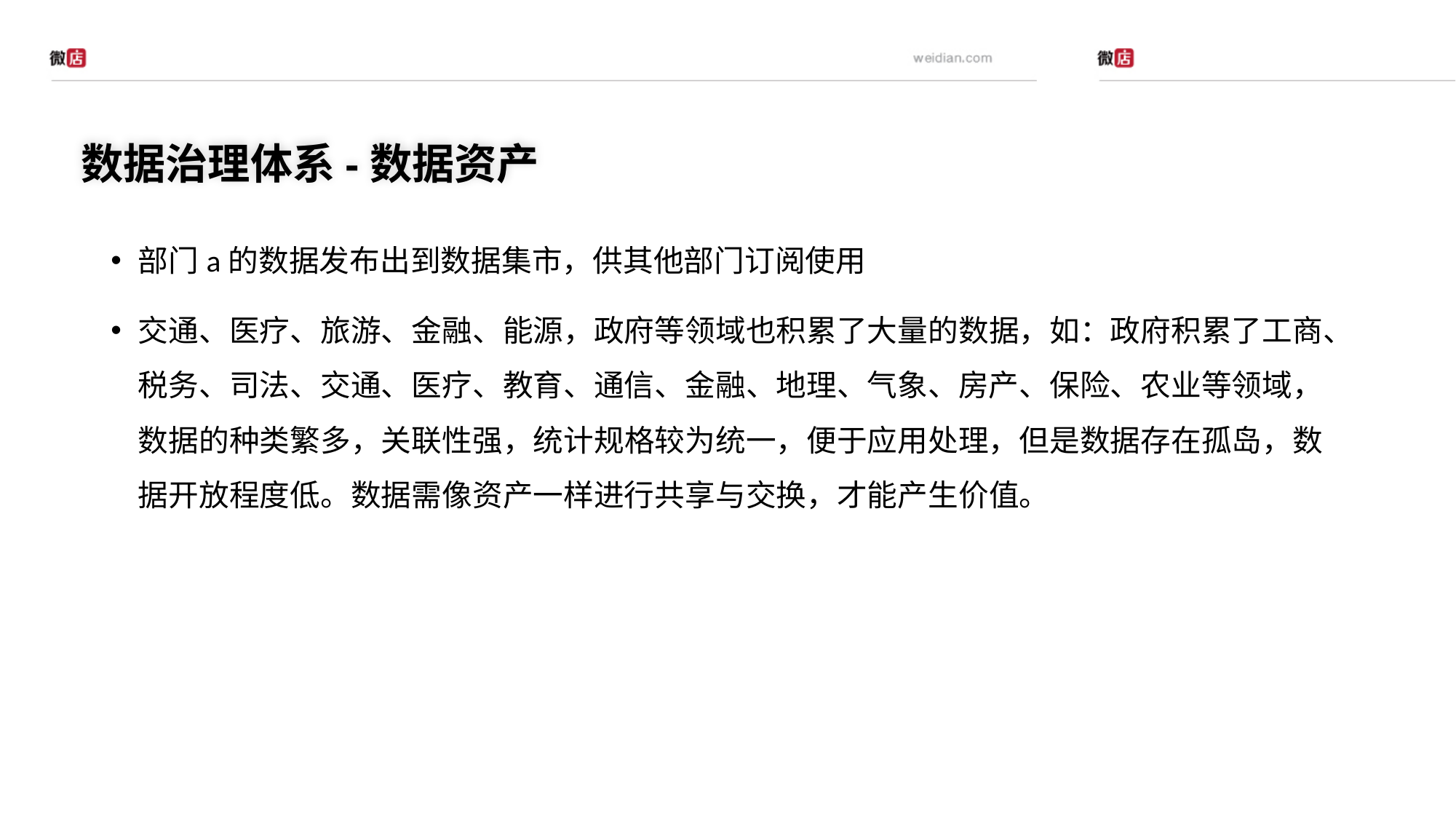

数据治理体系-数据资产
部门a的数据发布出到数据集市，供其他部门订阅使用
交通、医疗、旅游、金融、能源，政府等领域也积累了大量的数据，如：政府积累了工商、税务、司法、交通、医疗、教育、通信、金融、地理、气象、房产、保险、农业等领域，数据的种类繁多，关联性强，统计规格较为统一，便于应用处理，但是数据存在孤岛，数据开放程度低。数据需像资产一样进行共享与交换，才能产生价值。